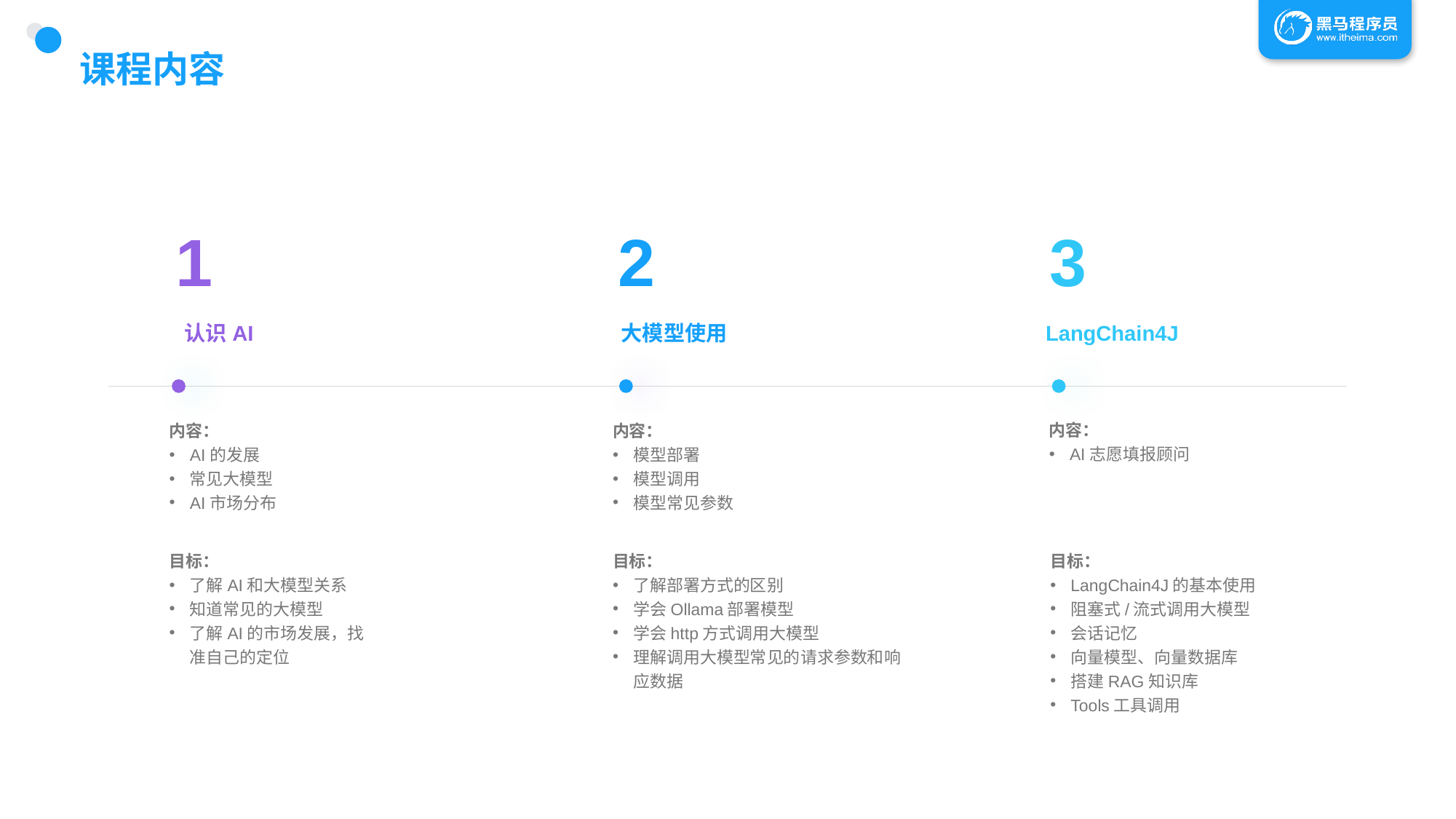

# 课程内容
1
2
3
大模型使用
LangChain4J
认识AI

内容：
AI志愿填报顾问
内容：
AI的发展
常见大模型
AI市场分布
内容：
模型部署
模型调用
模型常见参数
目标：
LangChain4J的基本使用
阻塞式/流式调用大模型
会话记忆
向量模型、向量数据库
搭建RAG知识库
Tools工具调用
目标：
了解AI和大模型关系
知道常见的大模型
了解AI的市场发展，找准自己的定位
目标：
了解部署方式的区别
学会Ollama部署模型
学会http方式调用大模型
理解调用大模型常见的请求参数和响应数据